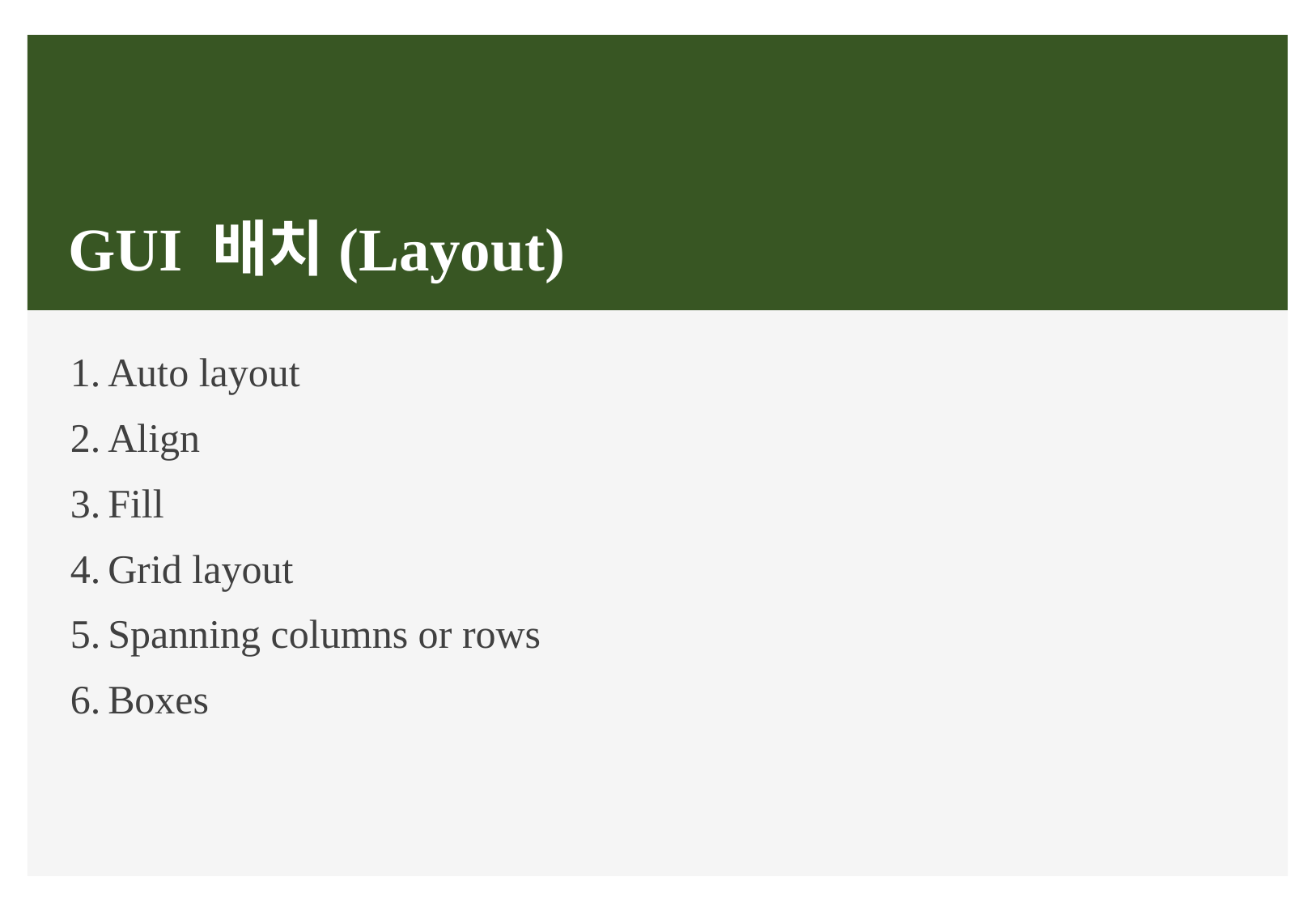

# GUI 배치(Layout)
Auto layout
Align
Fill
Grid layout
Spanning columns or rows
Boxes